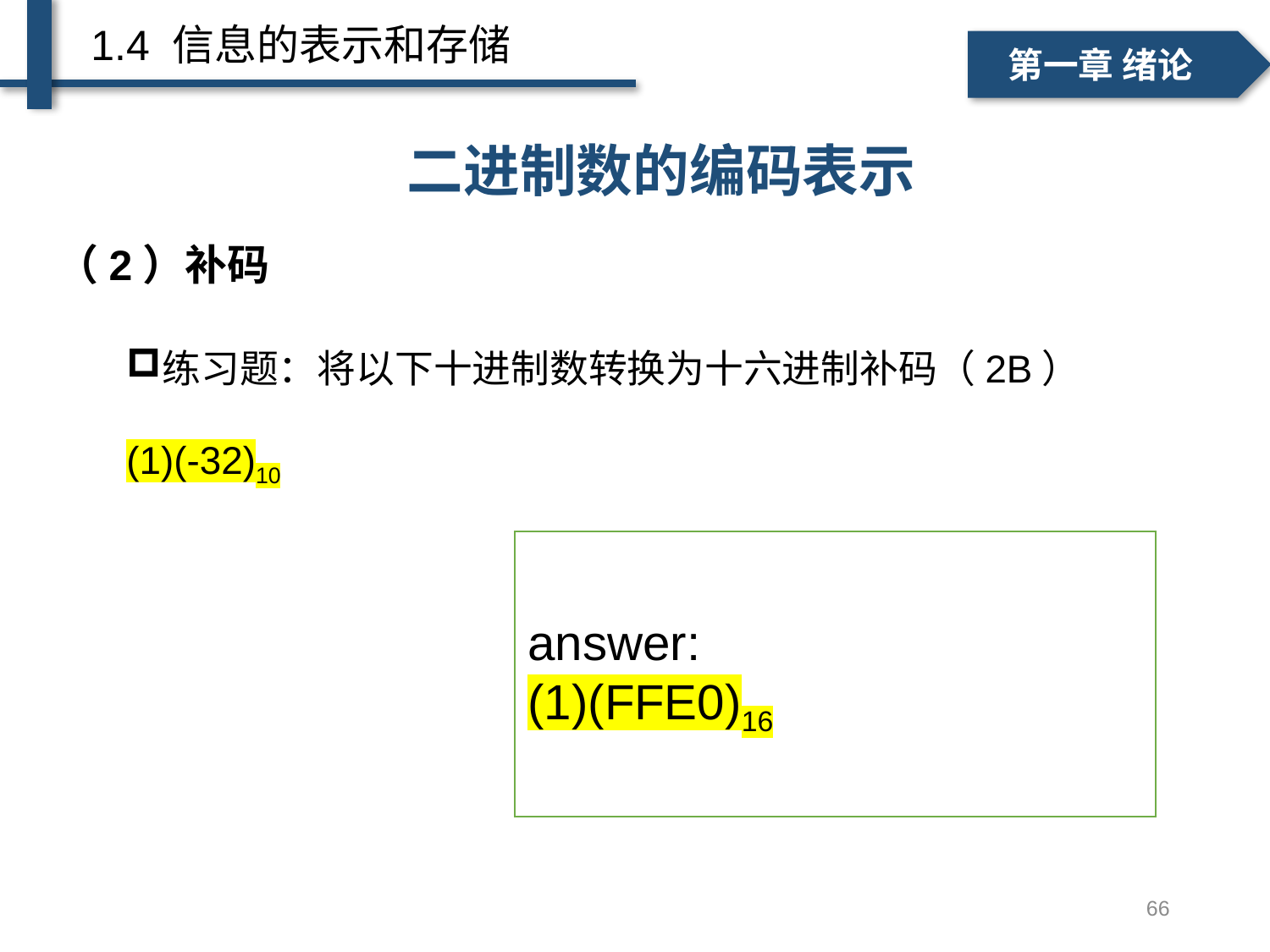

1.4 信息的表示和存储

一、个人简介
二、学术成绩

第一章 绪论
# 不同进位计数制间的转换 ——十进制→ R 进制

二进制数的编码表示
（2）补码
练习题：将以下十进制数转换为十六进制补码（2B）
(1)(-32)10
answer:
(1)(FFE0)16
66